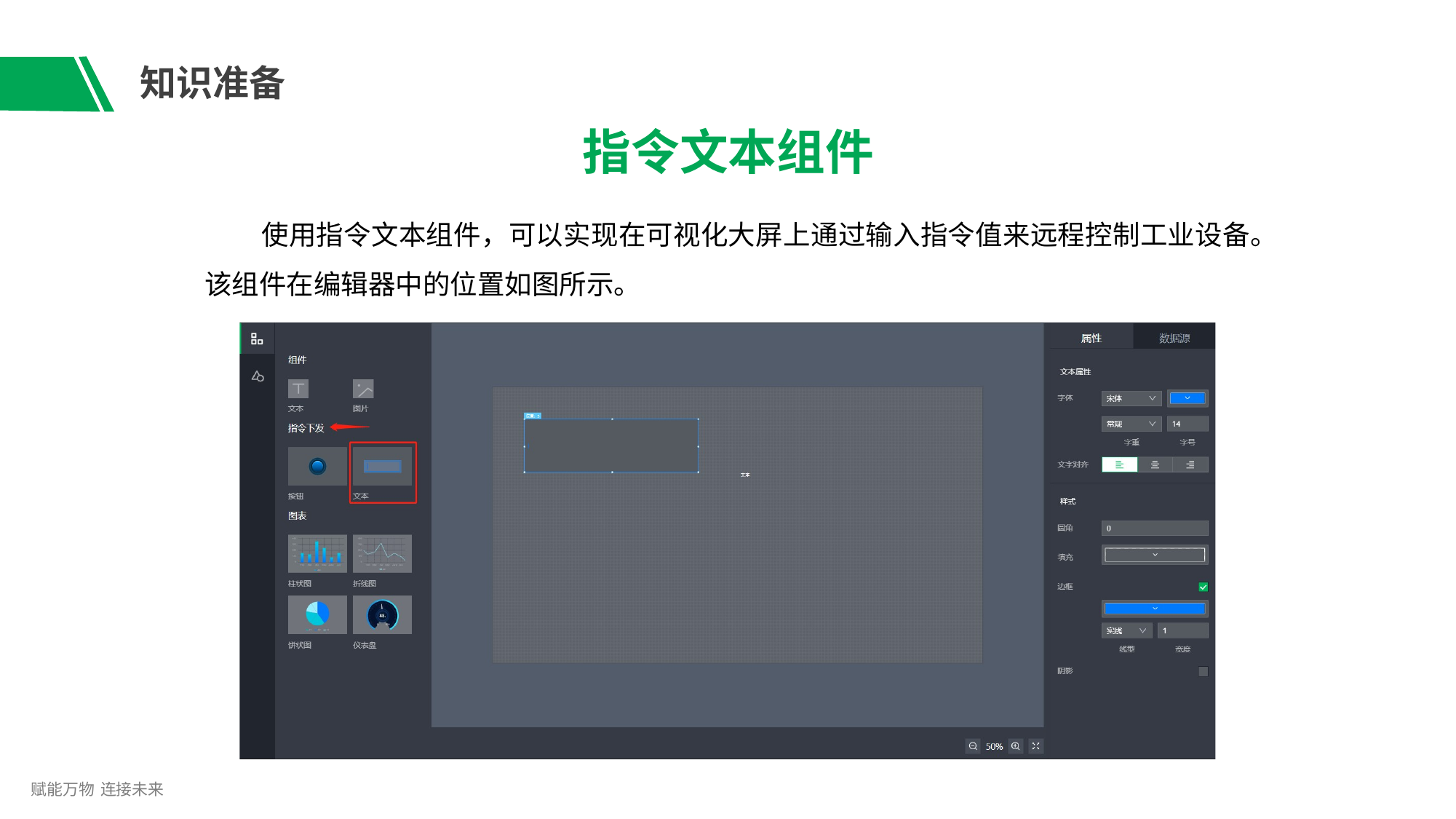

# 知识准备
指令文本组件
使用指令文本组件，可以实现在可视化大屏上通过输入指令值来远程控制工业设备。 该组件在编辑器中的位置如图所示。

赋能万物 连接未来